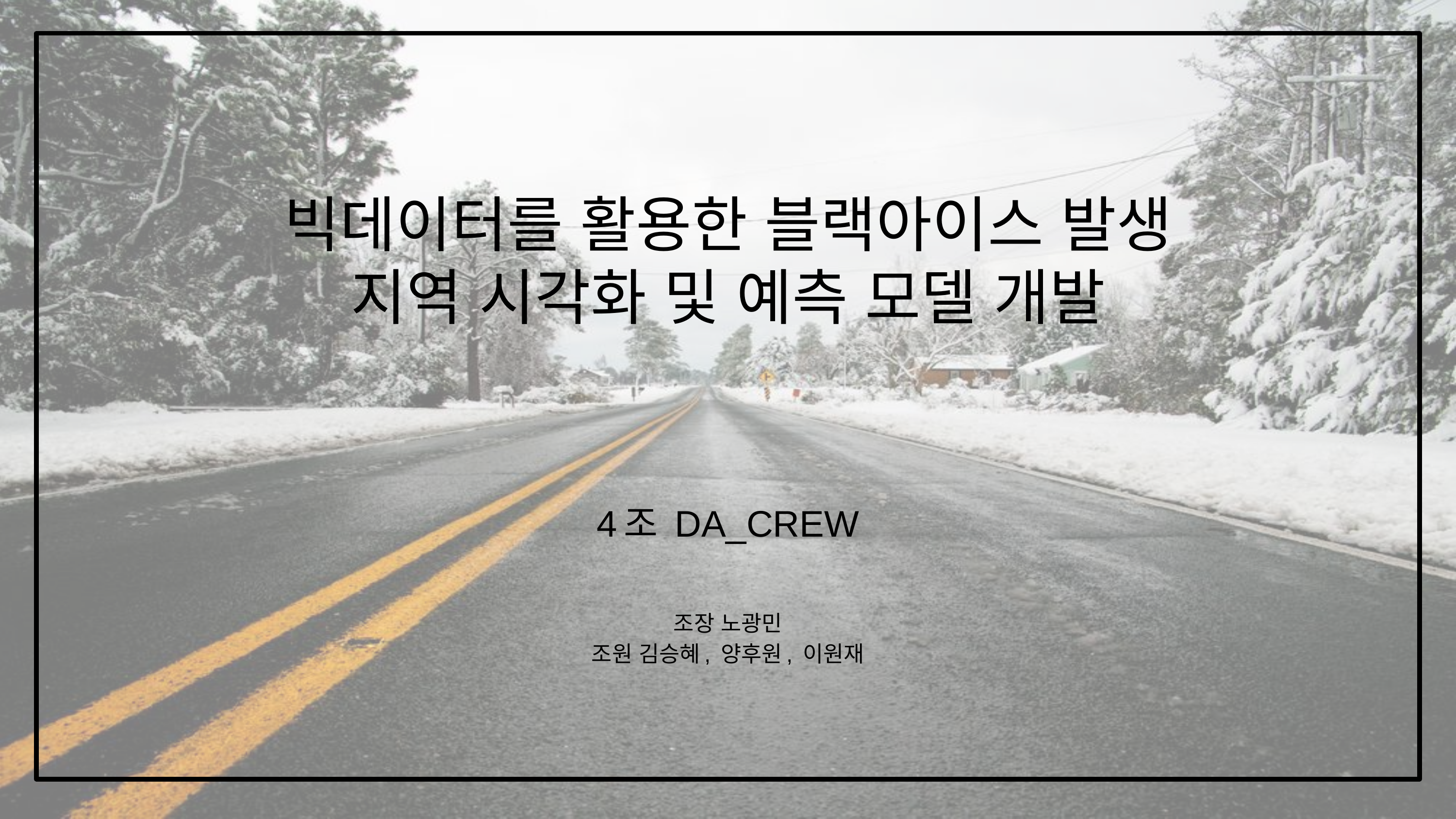

빅데이터를 활용한 블랙아이스 발생 지역 시각화 및 예측 모델 개발
4조 DA_CREW

조장 노광민
조원 김승혜, 양후원, 이원재